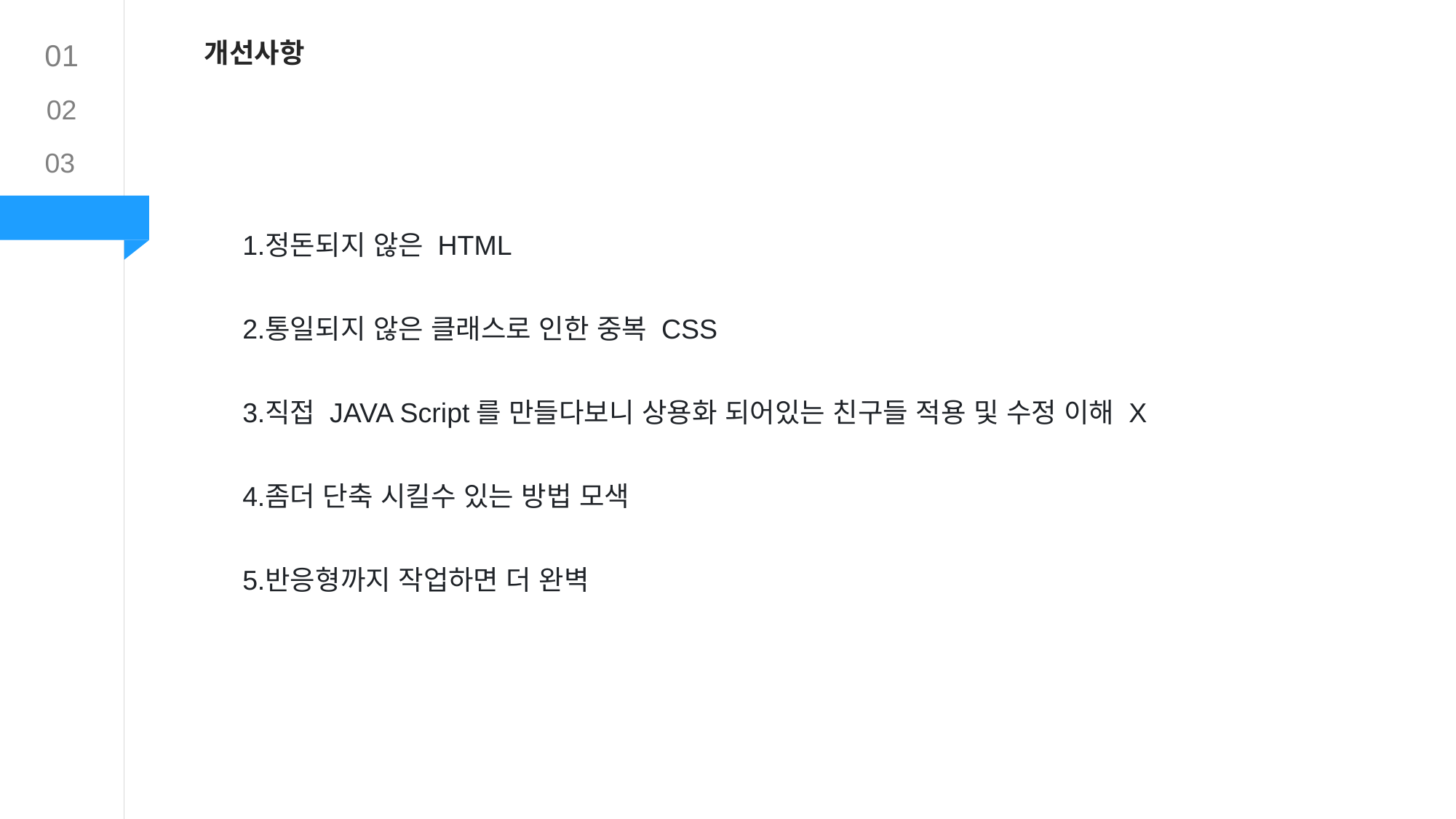

01
개선사항
02
03
정돈되지 않은 HTML
통일되지 않은 클래스로 인한 중복 CSS
직접 JAVA Script를 만들다보니 상용화 되어있는 친구들 적용 및 수정 이해 X
좀더 단축 시킬수 있는 방법 모색
반응형까지 작업하면 더 완벽
04